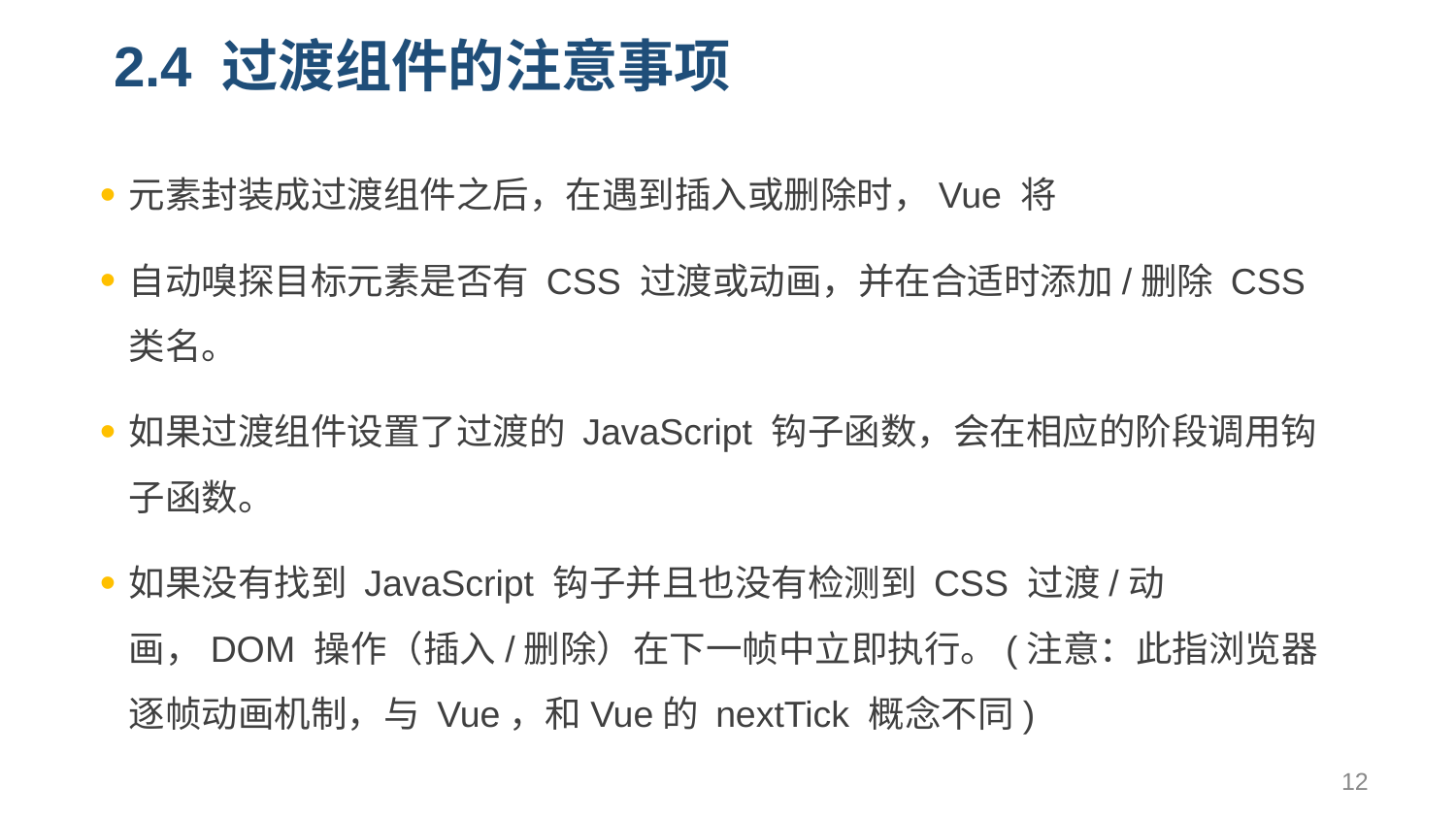

# 2.4 过渡组件的注意事项
元素封装成过渡组件之后，在遇到插入或删除时，Vue 将
自动嗅探目标元素是否有 CSS 过渡或动画，并在合适时添加/删除 CSS 类名。
如果过渡组件设置了过渡的 JavaScript 钩子函数，会在相应的阶段调用钩子函数。
如果没有找到 JavaScript 钩子并且也没有检测到 CSS 过渡/动画，DOM 操作（插入/删除）在下一帧中立即执行。(注意：此指浏览器逐帧动画机制，与 Vue，和Vue的 nextTick 概念不同)
12